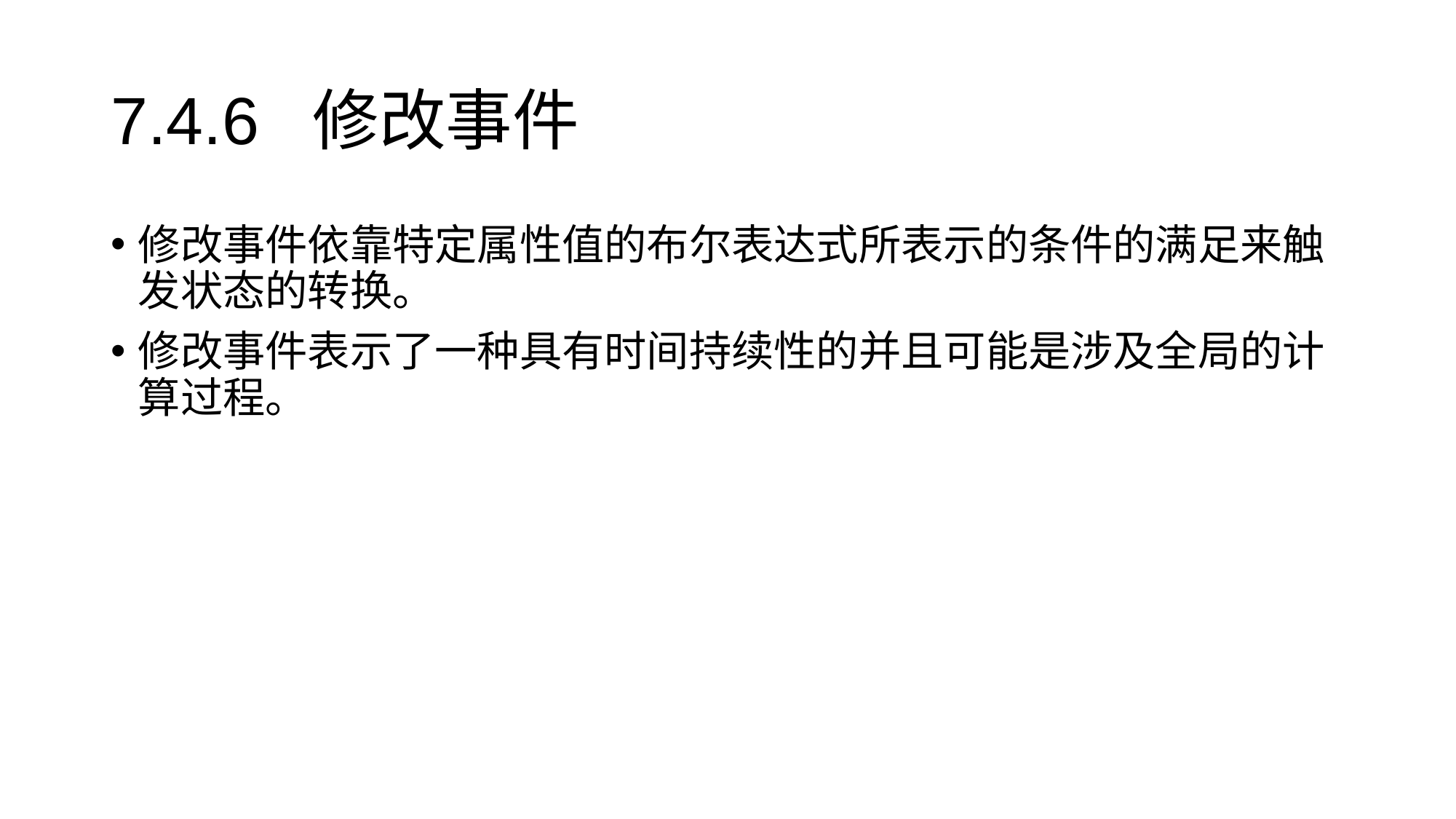

# 7.4.6  修改事件
修改事件依靠特定属性值的布尔表达式所表示的条件的满足来触发状态的转换。
修改事件表示了一种具有时间持续性的并且可能是涉及全局的计算过程。